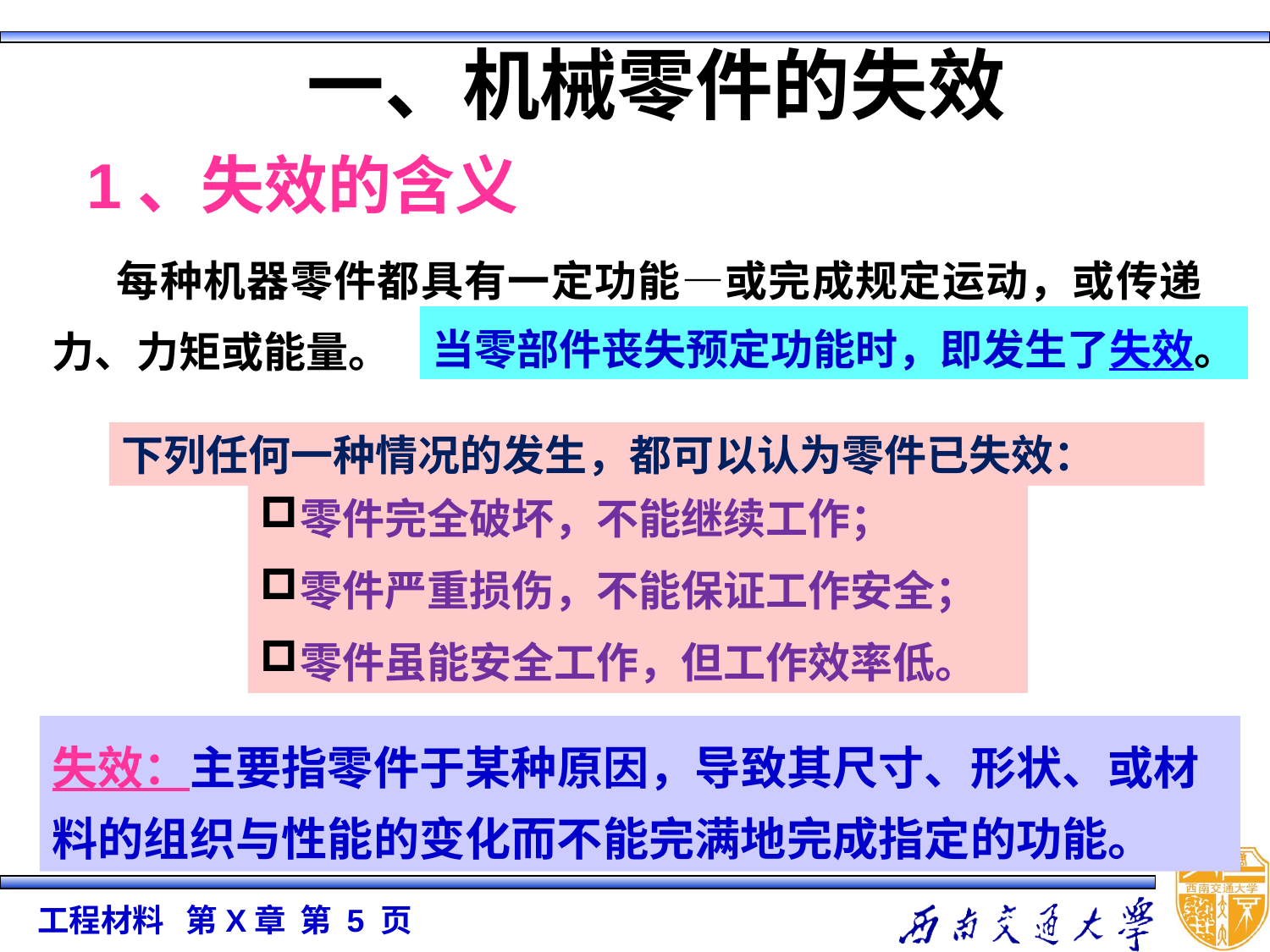

一、机械零件的失效
1、失效的含义
     每种机器零件都具有一定功能—或完成规定运动，或传递力、力矩或能量。
当零部件丧失预定功能时，即发生了失效。
下列任何一种情况的发生，都可以认为零件已失效：
零件完全破坏，不能继续工作；
零件严重损伤，不能保证工作安全；
零件虽能安全工作，但工作效率低。
失效：主要指零件于某种原因，导致其尺寸、形状、或材料的组织与性能的变化而不能完满地完成指定的功能。